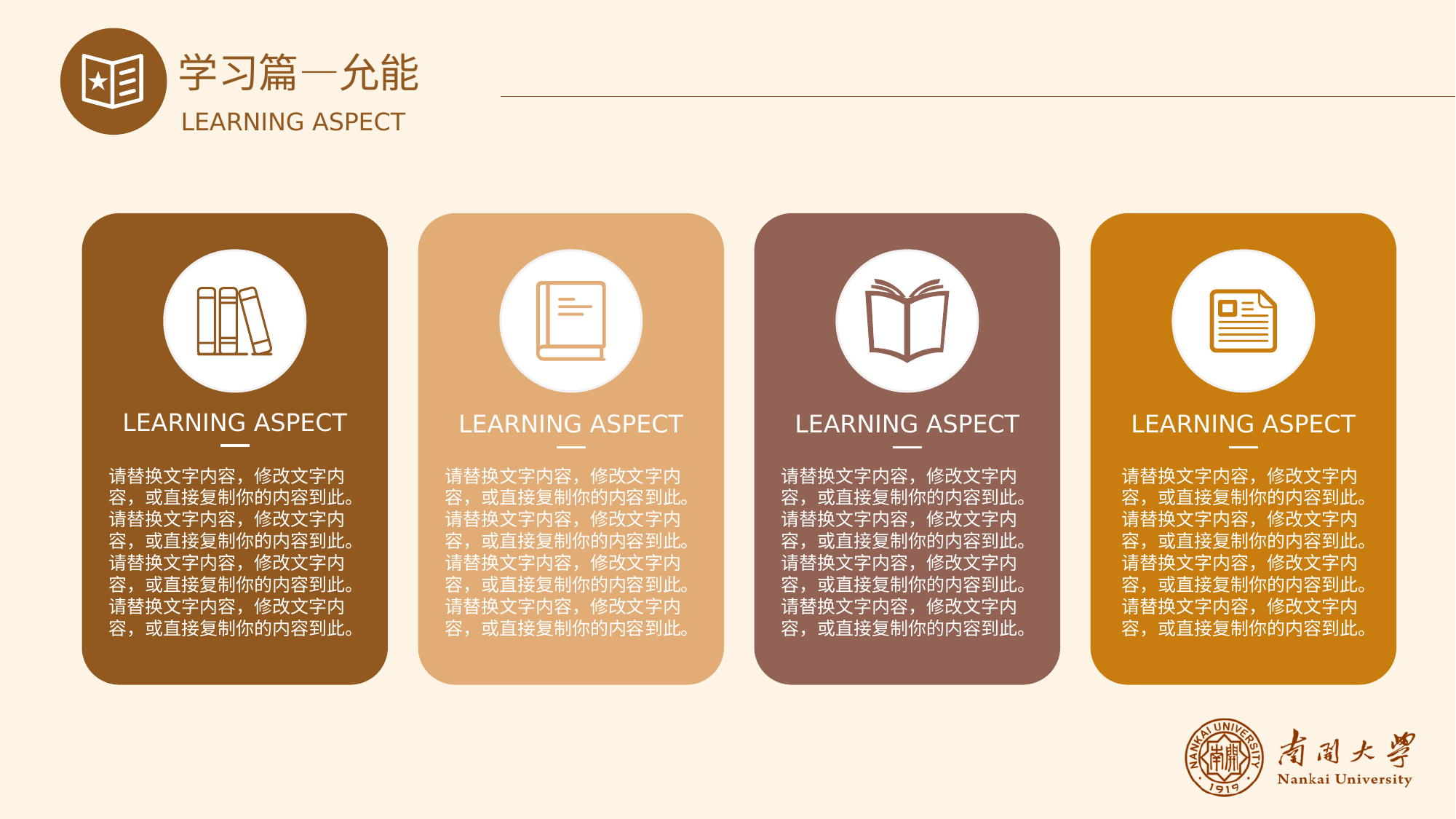

学习篇—允能

LEARNING ASPECT

LEARNING ASPECT
LEARNING ASPECT
LEARNING ASPECT
LEARNING ASPECT
请替换文字内容，修改文字内容，或直接复制你的内容到此。请替换文字内容，修改文字内容，或直接复制你的内容到此。请替换文字内容，修改文字内容，或直接复制你的内容到此。请替换文字内容，修改文字内容，或直接复制你的内容到此。

请替换文字内容，修改文字内容，或直接复制你的内容到此。请替换文字内容，修改文字内容，或直接复制你的内容到此。请替换文字内容，修改文字内容，或直接复制你的内容到此。请替换文字内容，修改文字内容，或直接复制你的内容到此。

请替换文字内容，修改文字内容，或直接复制你的内容到此。请替换文字内容，修改文字内容，或直接复制你的内容到此。请替换文字内容，修改文字内容，或直接复制你的内容到此。请替换文字内容，修改文字内容，或直接复制你的内容到此。

请替换文字内容，修改文字内容，或直接复制你的内容到此。请替换文字内容，修改文字内容，或直接复制你的内容到此。请替换文字内容，修改文字内容，或直接复制你的内容到此。请替换文字内容，修改文字内容，或直接复制你的内容到此。